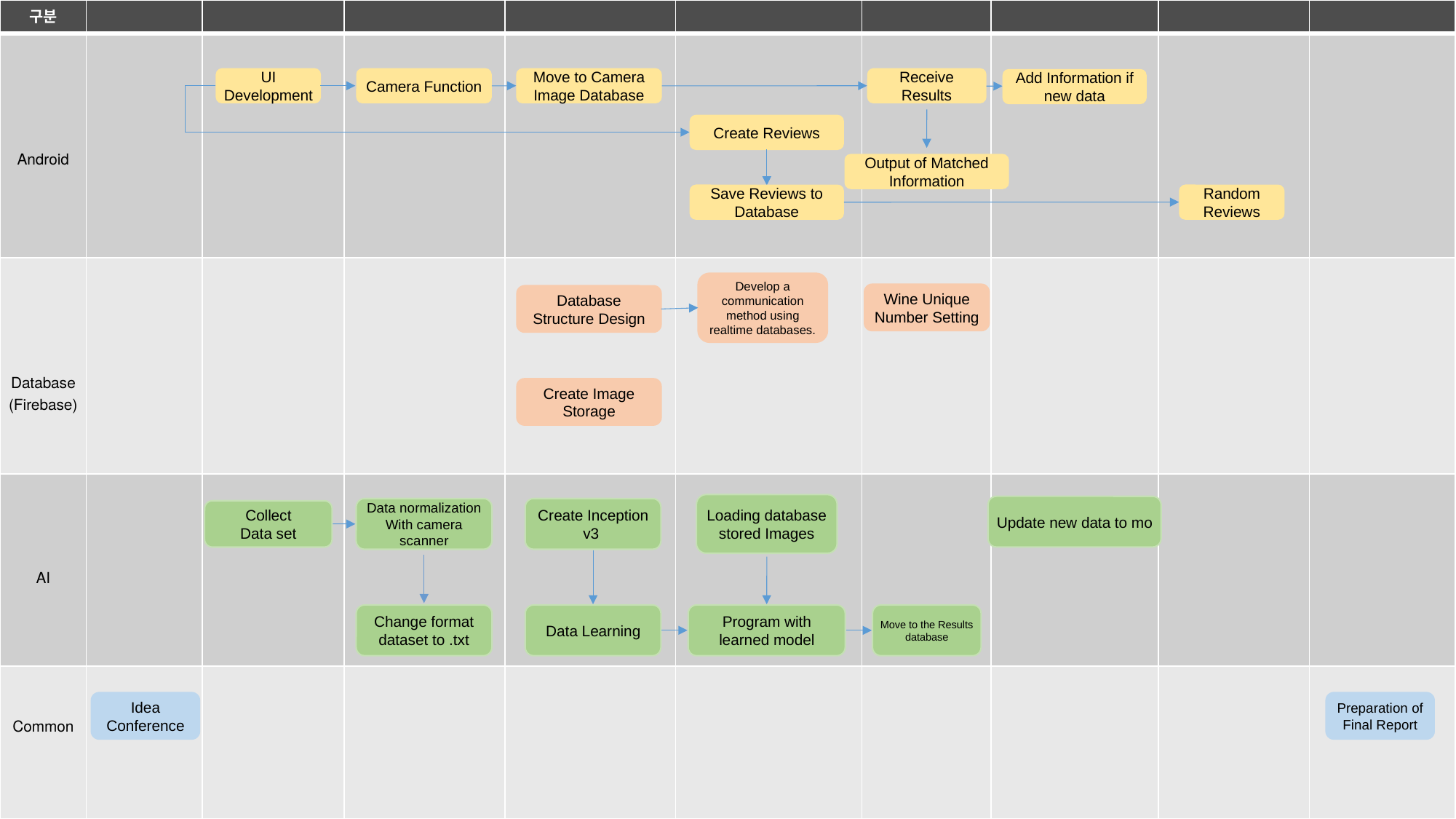

| 구분 |  |  |  |  |  |  |  |  |  |
| --- | --- | --- | --- | --- | --- | --- | --- | --- | --- |
| Android |  |  |  |  |  |  |  |  |  |
| Database (Firebase) |  |  |  |  |  |  |  |  |  |
| AI |  |  |  |  |  |  |  |  |  |
| Common |  |  |  |  |  |  |  |  |  |
Receive Results

UI Development
Move to Camera Image Database

Add Information if new data

Camera Function

Create Reviews
Output of Matched Information

Save Reviews to Database

Random Reviews

Develop a communication method using realtime databases.
Wine Unique Number Setting

Database Structure Design

Create Image Storage

Loading database stored Images

Data normalization
With camera scanner

Update new data to mo

Create Inception v3
Collect
Data set

Change format
dataset to .txt

Data Learning

Program with learned model

Move to the Results database

Idea Conference

Preparation of Final Report